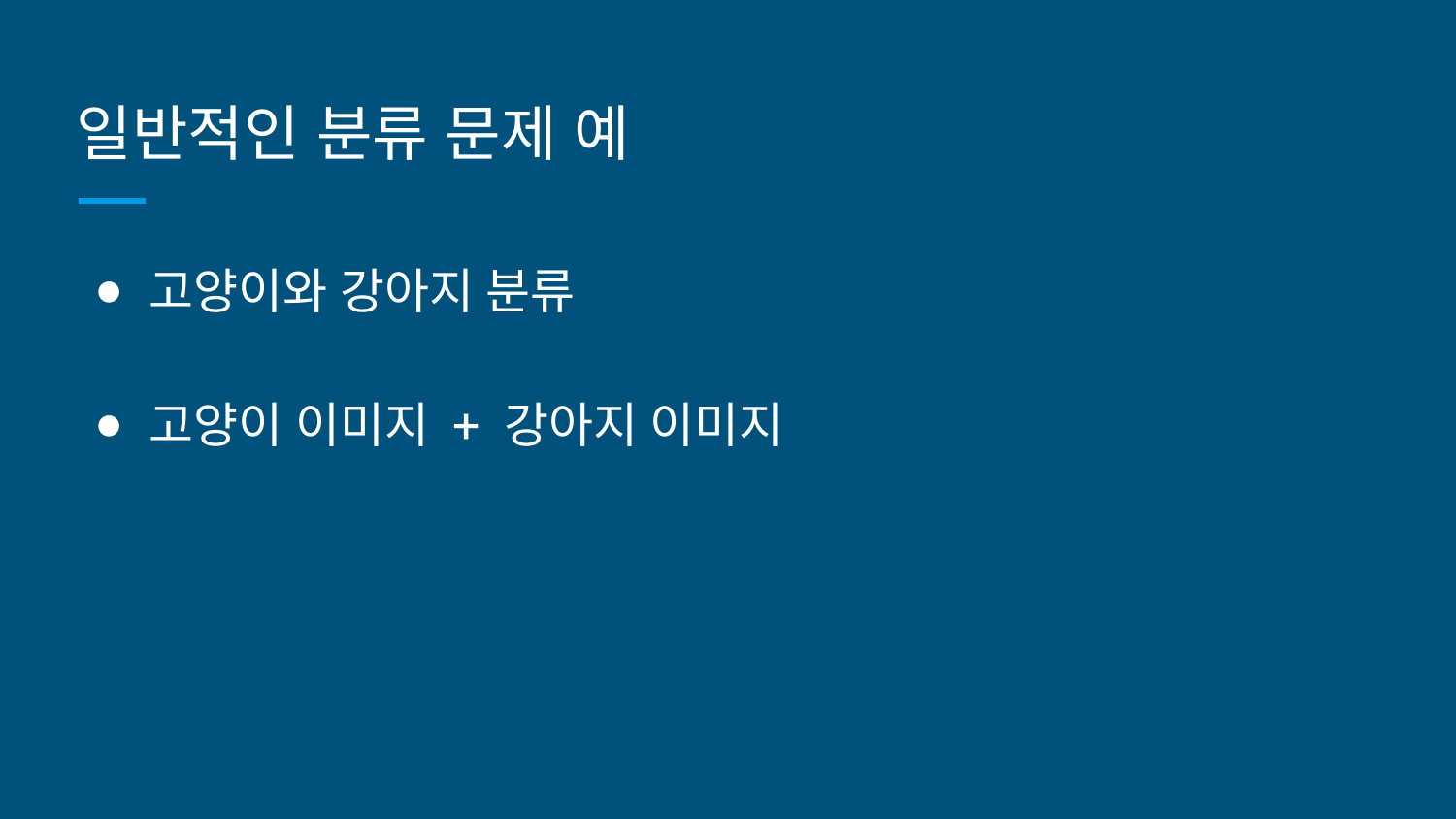

# 일반적인 분류 문제 예
고양이와 강아지 분류

고양이 이미지 + 강아지 이미지